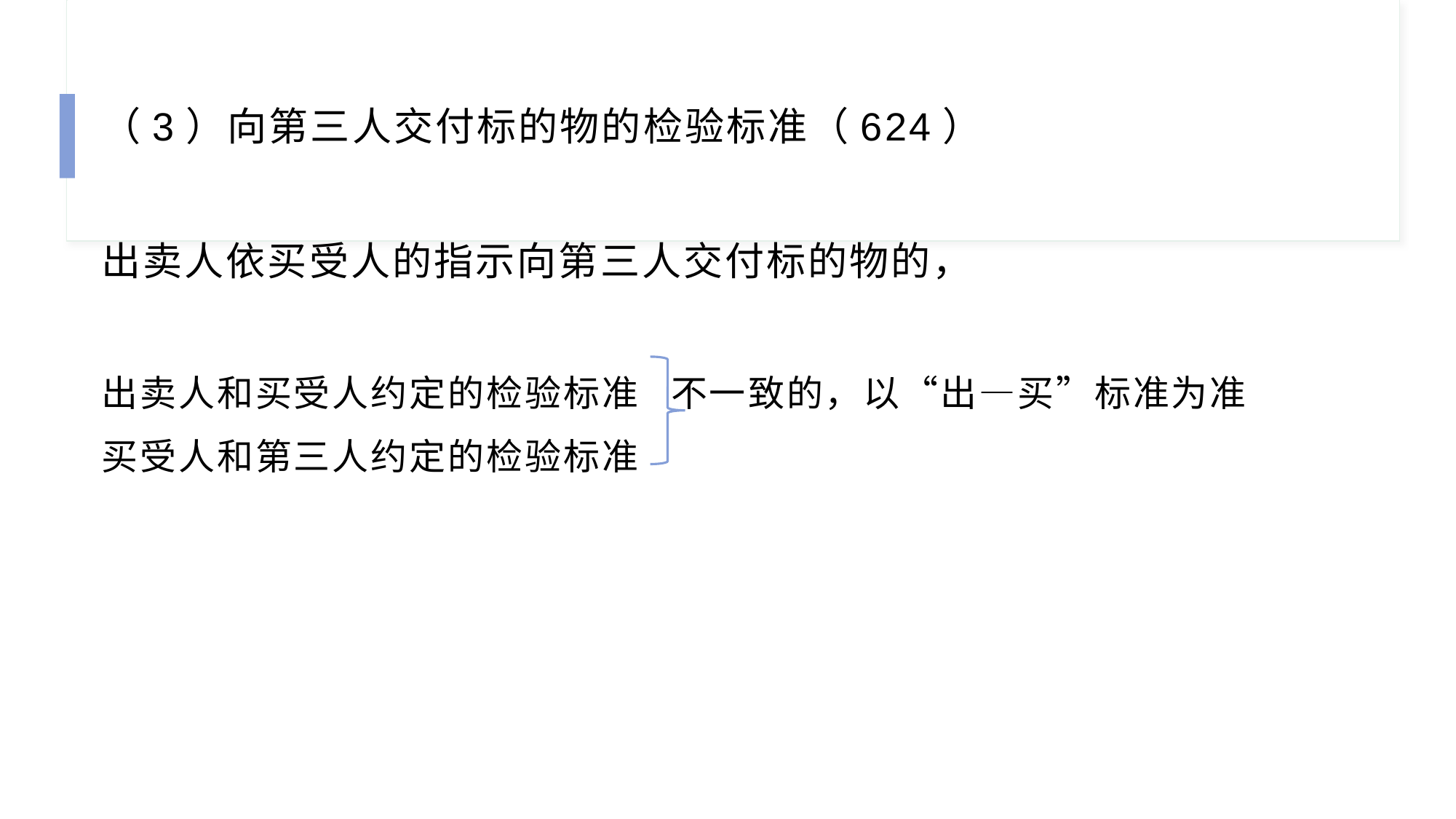

（3）向第三人交付标的物的检验标准（624）

出卖人依买受人的指示向第三人交付标的物的，

出卖人和买受人约定的检验标准   不一致的，以“出—买”标准为准
买受人和第三人约定的检验标准